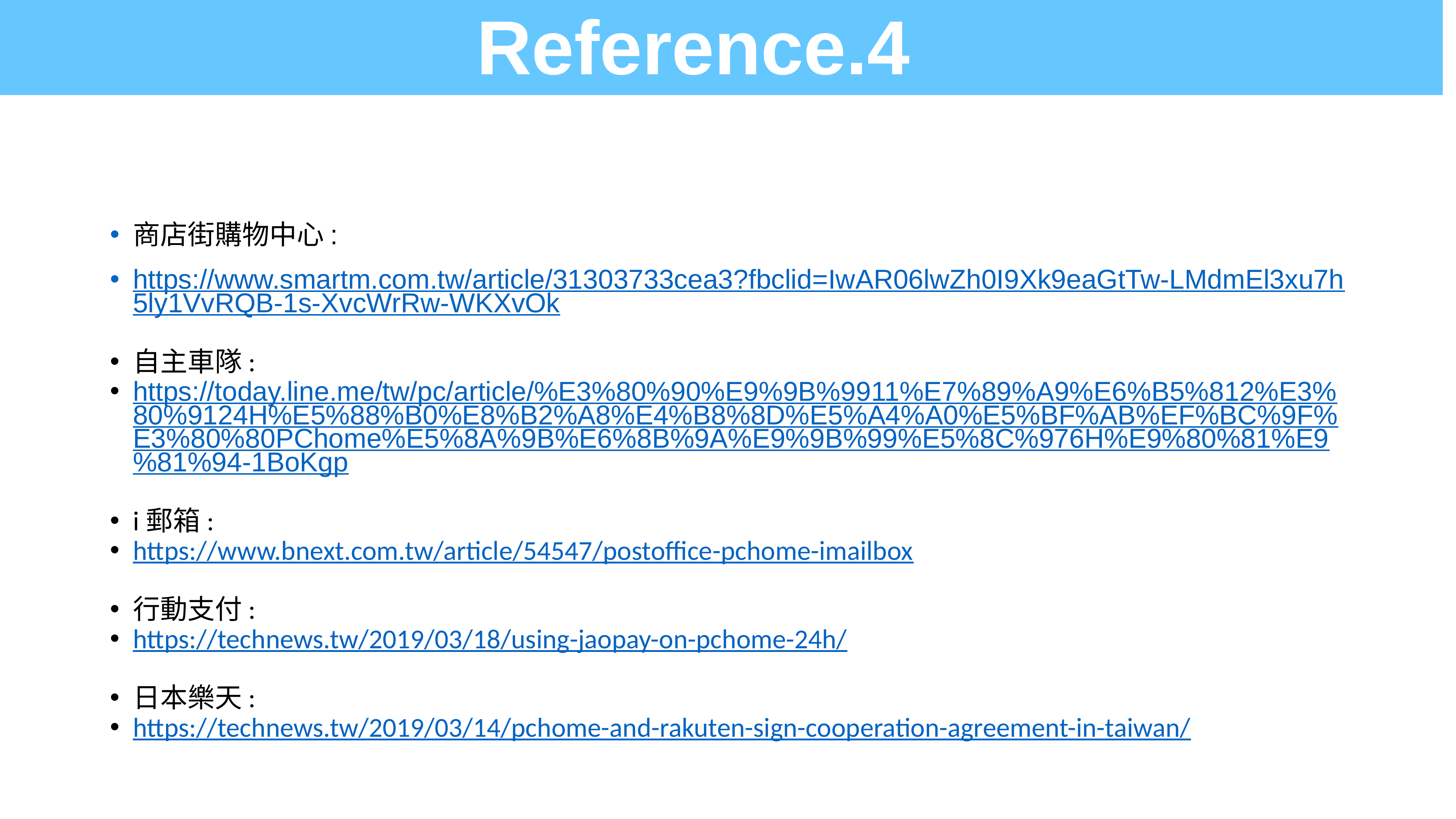

Reference.4
#
商店街購物中心:
https://www.smartm.com.tw/article/31303733cea3?fbclid=IwAR06lwZh0I9Xk9eaGtTw-LMdmEl3xu7h5ly1VvRQB-1s-XvcWrRw-WKXvOk

自主車隊:
https://today.line.me/tw/pc/article/%E3%80%90%E9%9B%9911%E7%89%A9%E6%B5%812%E3%80%9124H%E5%88%B0%E8%B2%A8%E4%B8%8D%E5%A4%A0%E5%BF%AB%EF%BC%9F%E3%80%80PChome%E5%8A%9B%E6%8B%9A%E9%9B%99%E5%8C%976H%E9%80%81%E9%81%94-1BoKgp

i郵箱:
https://www.bnext.com.tw/article/54547/postoffice-pchome-imailbox

行動支付:
https://technews.tw/2019/03/18/using-jaopay-on-pchome-24h/

日本樂天:
https://technews.tw/2019/03/14/pchome-and-rakuten-sign-cooperation-agreement-in-taiwan/